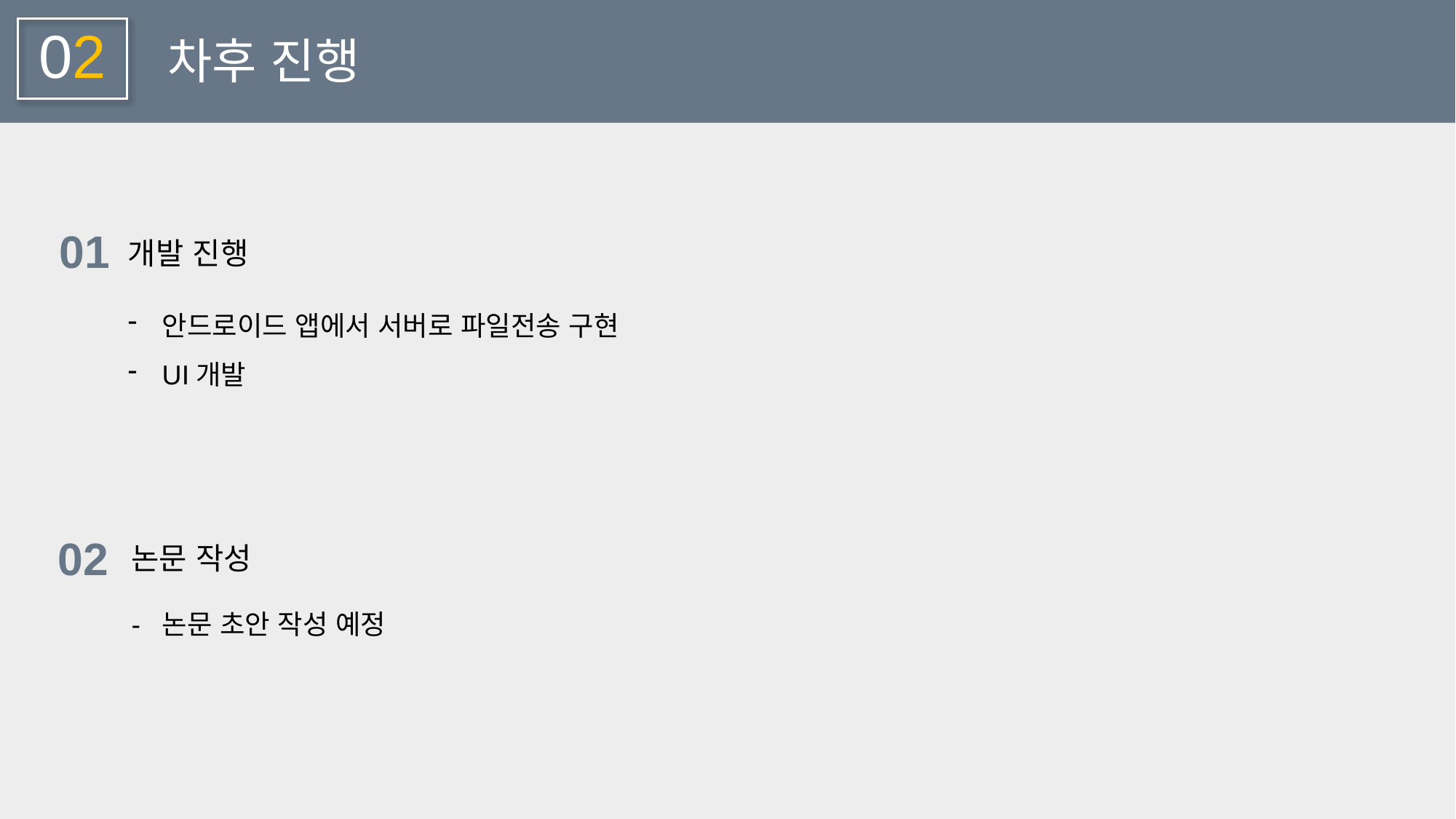

02

차후 진행
01
개발 진행
안드로이드 앱에서 서버로 파일전송 구현
UI개발
02
논문 작성
-  논문 초안 작성 예정